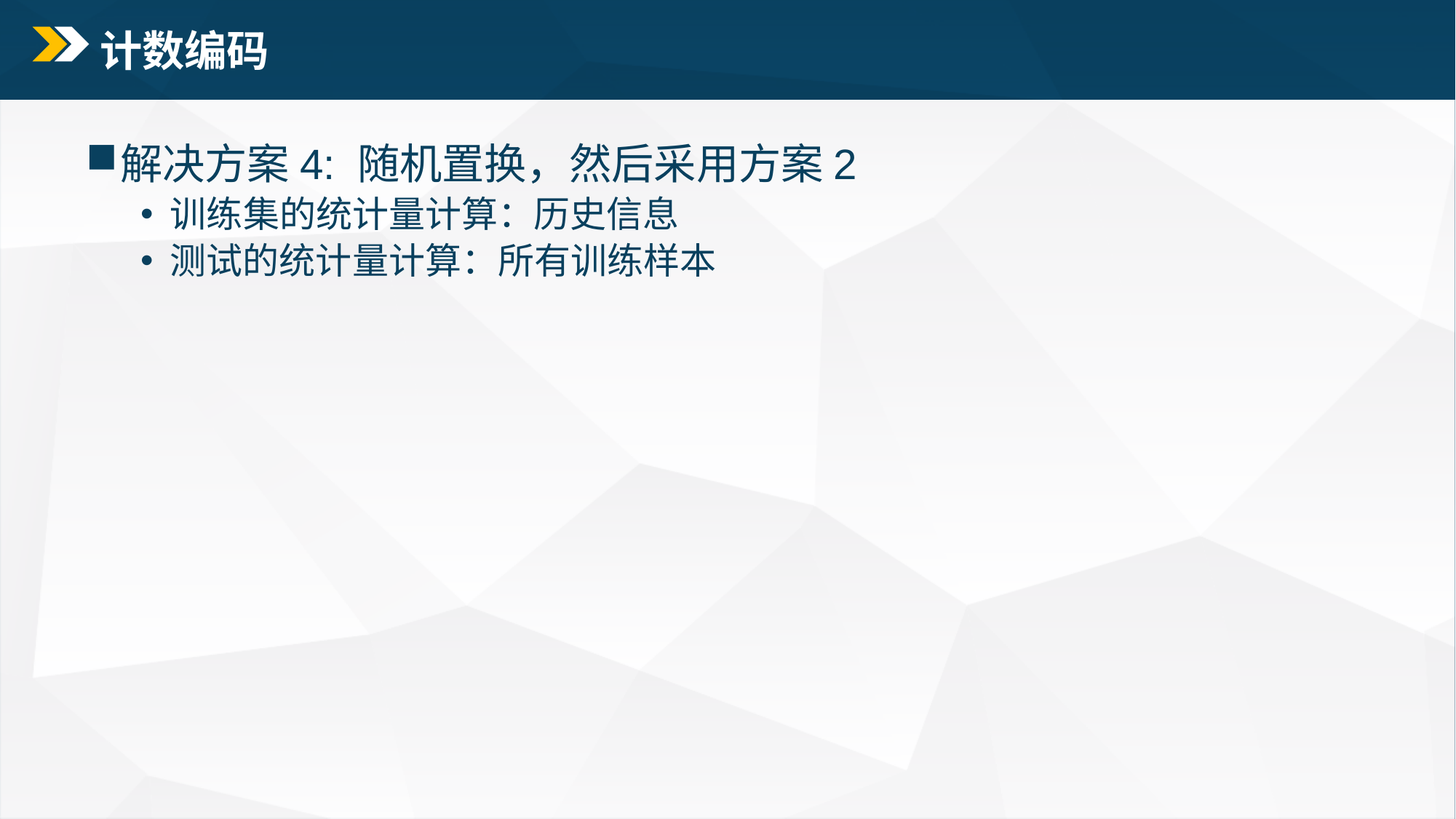

# 计数编码
解决方案4: 随机置换，然后采用方案2
 训练集的统计量计算：历史信息
 测试的统计量计算：所有训练样本